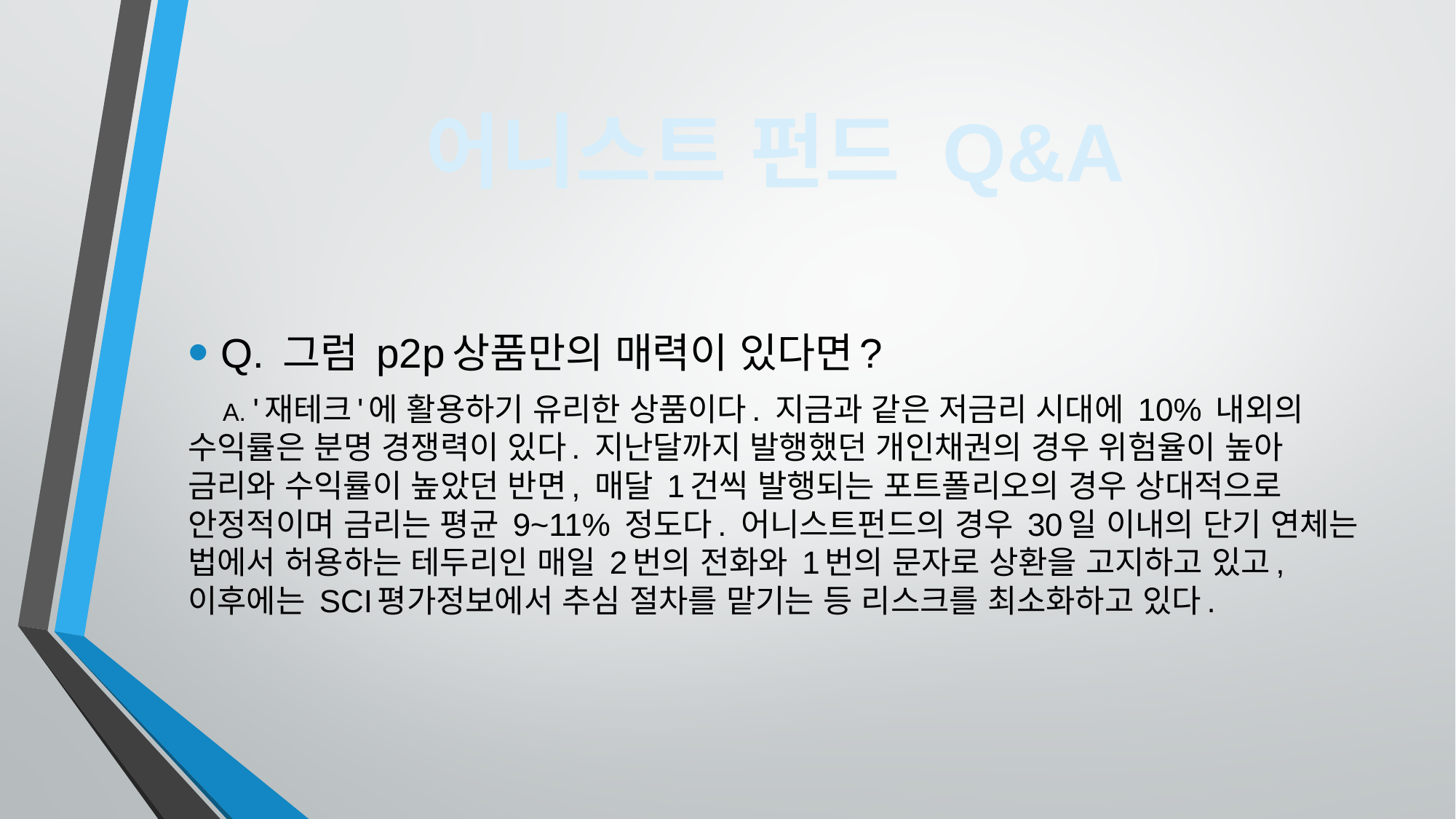

어니스트 펀드 Q&A
Q. 그럼 p2p상품만의 매력이 있다면?
     A. '재테크'에 활용하기 유리한 상품이다. 지금과 같은 저금리 시대에 10% 내외의 수익률은 분명 경쟁력이 있다. 지난달까지 발행했던 개인채권의 경우 위험율이 높아 금리와 수익률이 높았던 반면, 매달 1건씩 발행되는 포트폴리오의 경우 상대적으로 안정적이며 금리는 평균 9~11% 정도다. 어니스트펀드의 경우 30일 이내의 단기 연체는 법에서 허용하는 테두리인 매일 2번의 전화와 1번의 문자로 상환을 고지하고 있고, 이후에는 SCI평가정보에서 추심 절차를 맡기는 등 리스크를 최소화하고 있다.